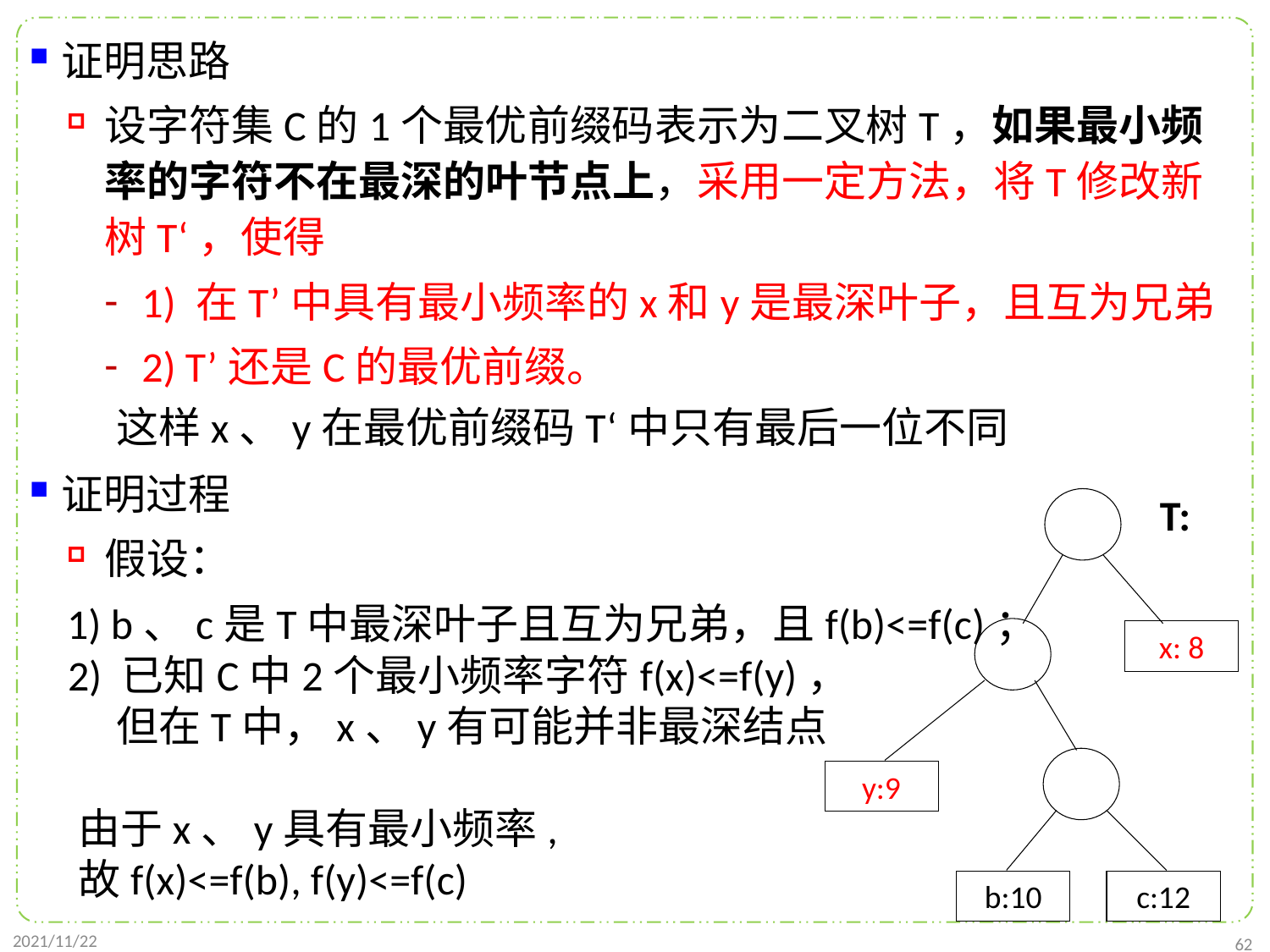

证明思路
设字符集C的1个最优前缀码表示为二叉树T，如果最小频率的字符不在最深的叶节点上，采用一定方法，将T修改新树T‘，使得
1) 在T’中具有最小频率的x和y是最深叶子，且互为兄弟
2) T’还是C的最优前缀。
        这样x、y在最优前缀码T‘中只有最后一位不同
证明过程
假设：
1) b、c是T中最深叶子且互为兄弟，且f(b)<=f(c)；
    2) 已知C中2个最小频率字符f(x)<=f(y)，
        但在T中，x、y有可能并非最深结点

    由于x、y具有最小频率,
    故f(x)<=f(b), f(y)<=f(c)

T:

x: 8

y:9

b:10
c:12

2021/11/22
62